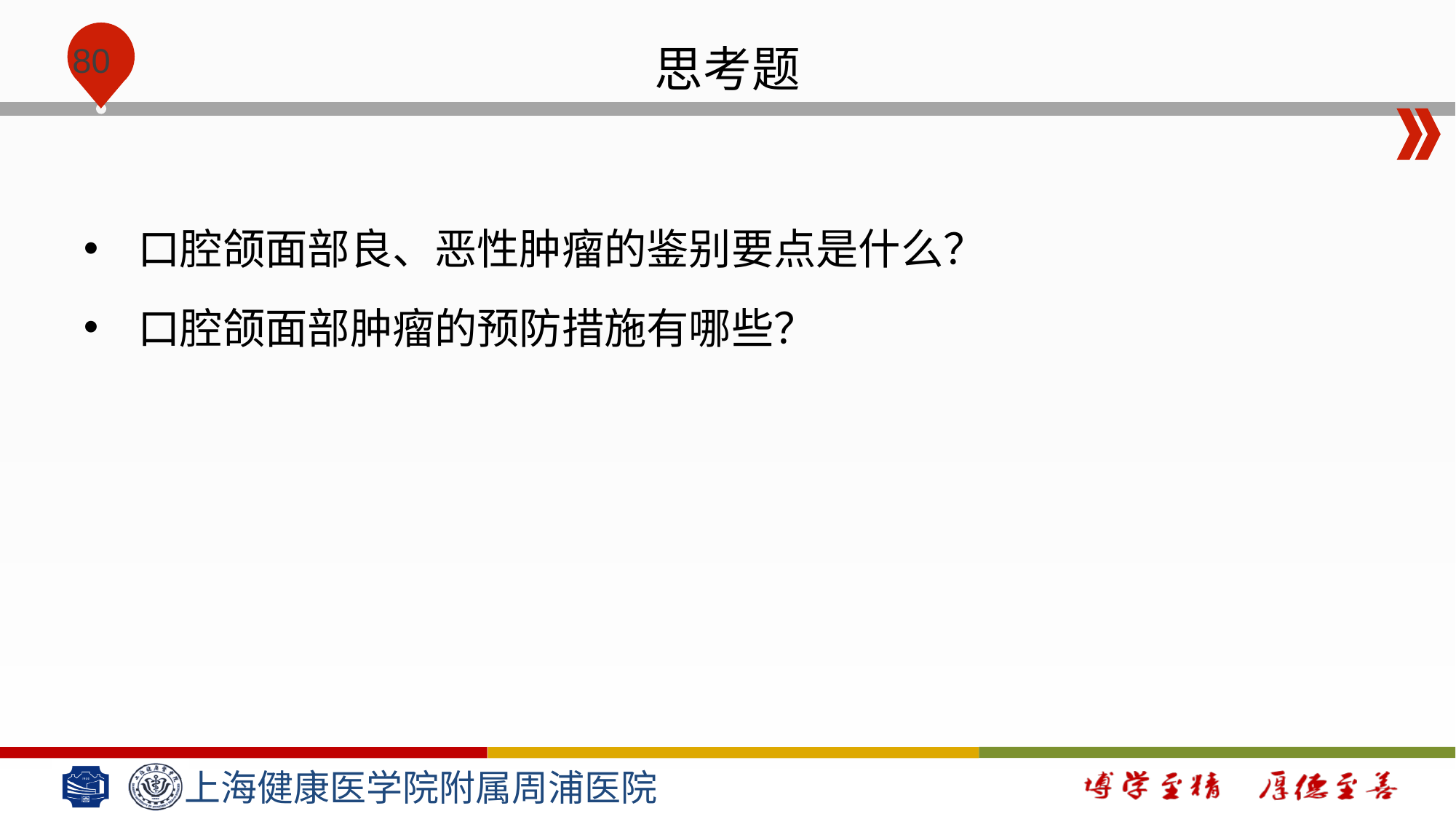

# 思考题
口腔颌面部良、恶性肿瘤的鉴别要点是什么？
口腔颌面部肿瘤的预防措施有哪些？